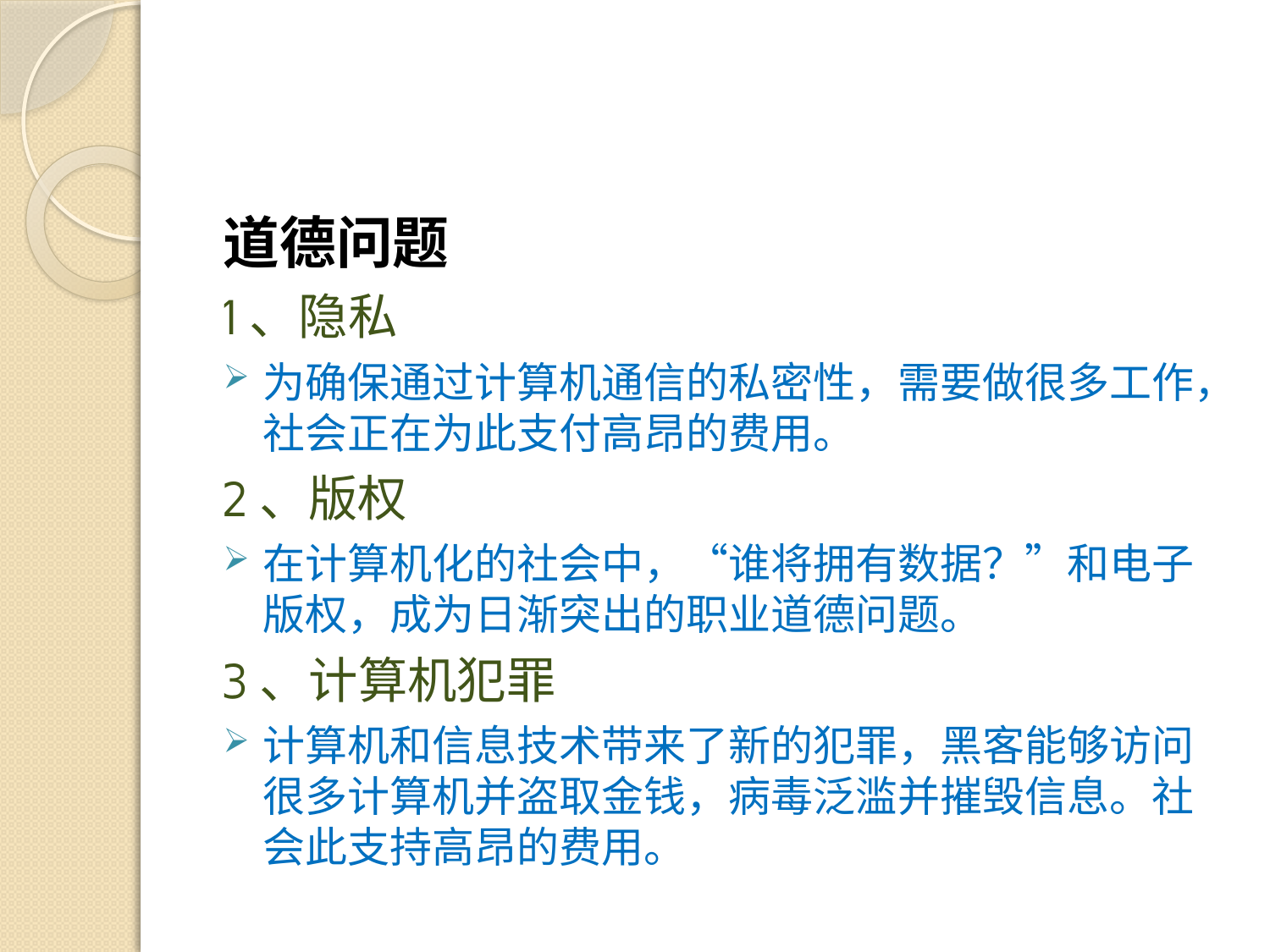

#
道德问题
1、隐私
为确保通过计算机通信的私密性，需要做很多工作，社会正在为此支付高昂的费用。
2、版权
在计算机化的社会中，“谁将拥有数据？”和电子版权，成为日渐突出的职业道德问题。
3、计算机犯罪
计算机和信息技术带来了新的犯罪，黑客能够访问很多计算机并盗取金钱，病毒泛滥并摧毁信息。社会此支持高昂的费用。